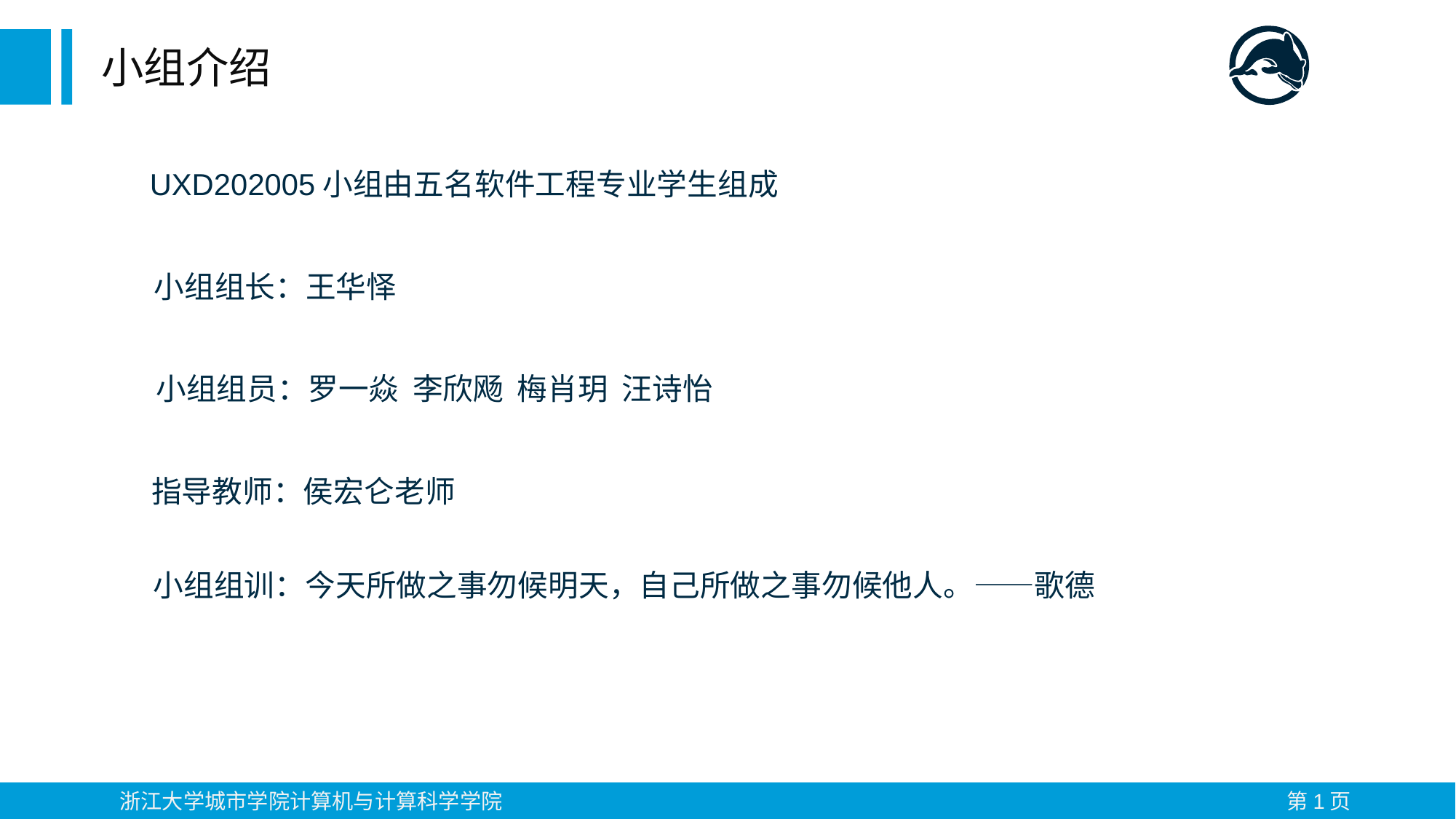

小组介绍
UXD202005小组由五名软件工程专业学生组成
小组组长：王华怿
小组组员：罗一焱  李欣飏  梅肖玥  汪诗怡
指导教师：侯宏仑老师
小组组训：今天所做之事勿候明天，自己所做之事勿候他人。——歌德

浙江大学城市学院计算机与计算科学学院
第1页